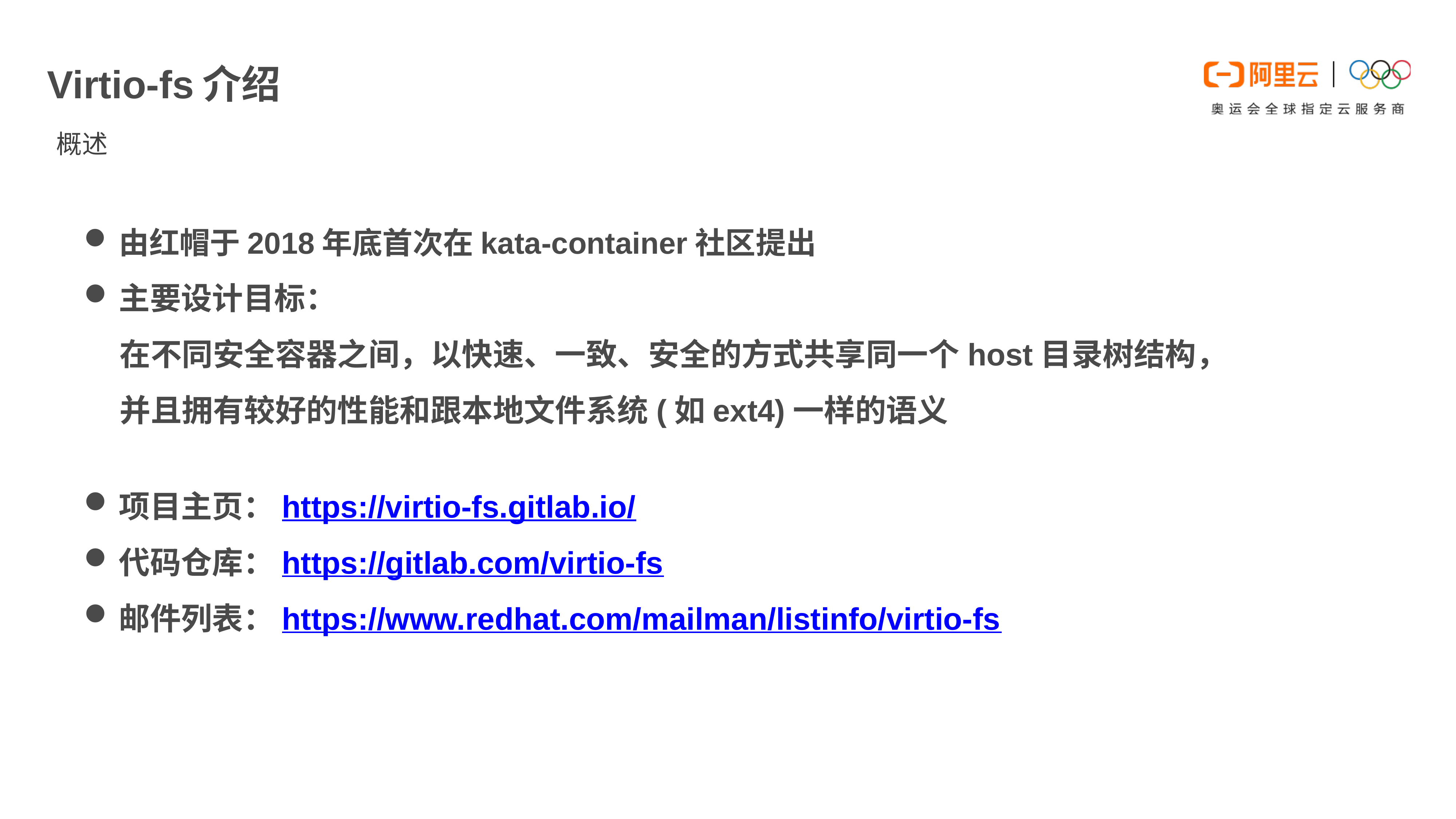

E6636BC20180234D78A0072836F0BE4032B9B20618C77B20ACD9893BB1CD2BF3BB4EBA383163DB0822392D083846F9EBD01921FA41D04B311BBFC23A726E14DA24F845AD882DB4C704DD2E676E4241E2AD90EF1A735F7031088E519713566C08DD962D920E3
# Virtio-fs介绍

概述
由红帽于2018年底首次在kata-container社区提出
主要设计目标：
    在不同安全容器之间，以快速、一致、安全的方式共享同一个host目录树结构，
    并且拥有较好的性能和跟本地文件系统(如ext4)一样的语义

项目主页：https://virtio-fs.gitlab.io/
代码仓库：https://gitlab.com/virtio-fs
邮件列表：https://www.redhat.com/mailman/listinfo/virtio-fs